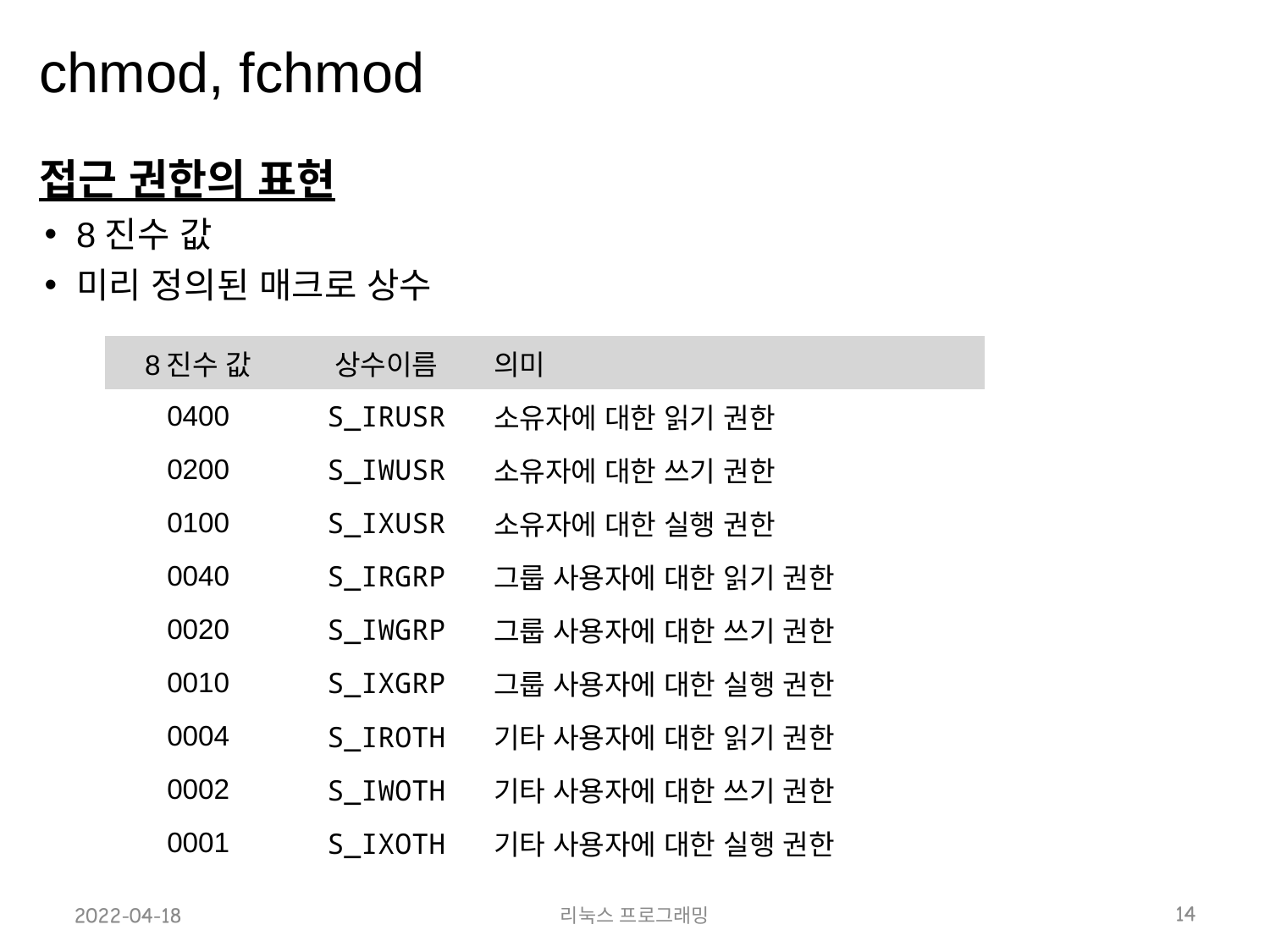

# chmod, fchmod
접근 권한의 표현
8진수 값
미리 정의된 매크로 상수

| 8진수 값 | 상수이름 | 의미 |
| --- | --- | --- |
| 0400 | S\_IRUSR | 소유자에 대한 읽기 권한 |
| 0200 | S\_IWUSR | 소유자에 대한 쓰기 권한 |
| 0100 | S\_IXUSR | 소유자에 대한 실행 권한 |
| 0040 | S\_IRGRP | 그룹 사용자에 대한 읽기 권한 |
| 0020 | S\_IWGRP | 그룹 사용자에 대한 쓰기 권한 |
| 0010 | S\_IXGRP | 그룹 사용자에 대한 실행 권한 |
| 0004 | S\_IROTH | 기타 사용자에 대한 읽기 권한 |
| 0002 | S\_IWOTH | 기타 사용자에 대한 쓰기 권한 |
| 0001 | S\_IXOTH | 기타 사용자에 대한 실행 권한 |
2022-04-18
리눅스 프로그래밍
14